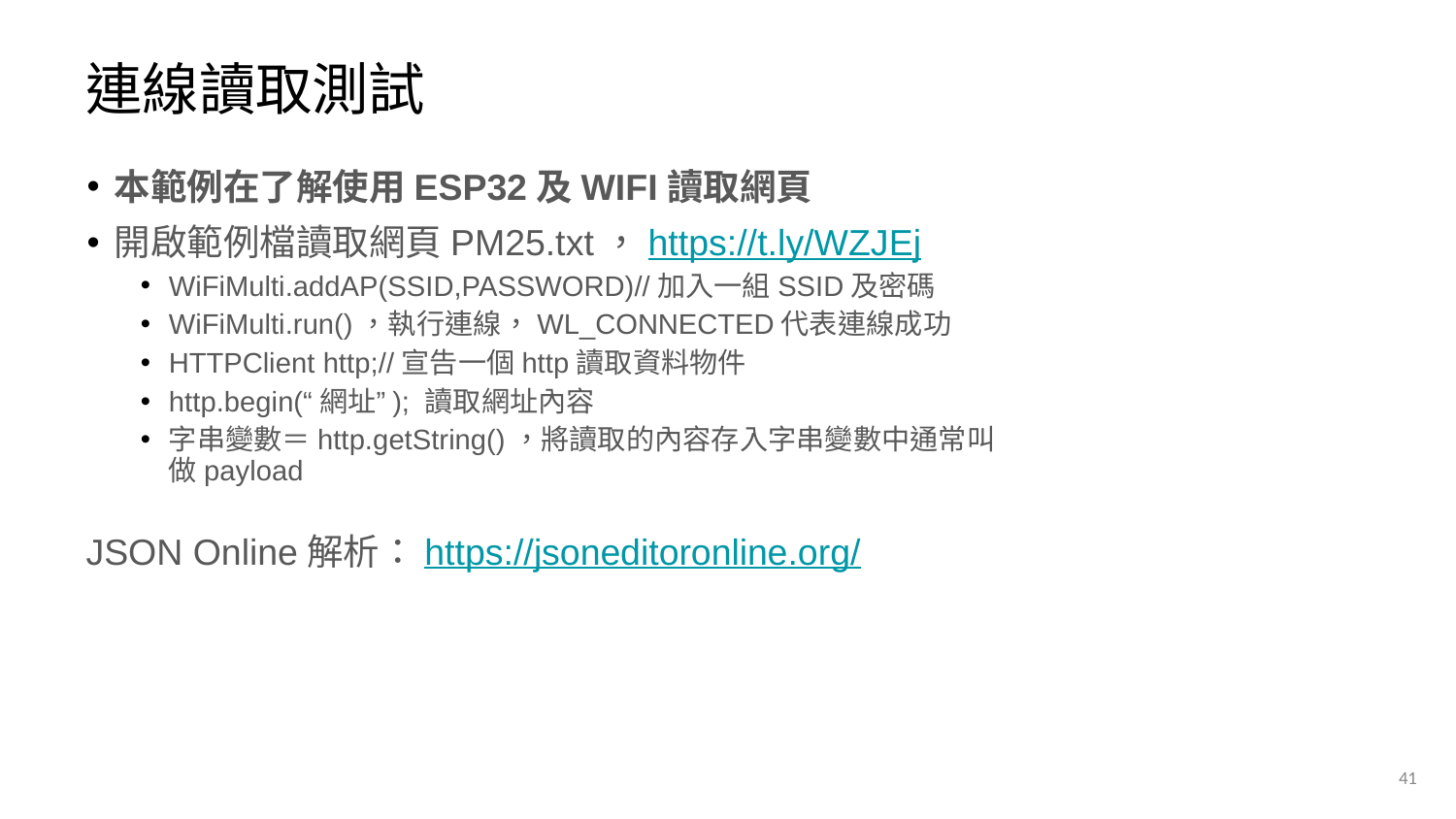

連線讀取測試
本範例在了解使用ESP32及WIFI讀取網頁
開啟範例檔讀取網頁PM25.txt，https://t.ly/WZJEj
WiFiMulti.addAP(SSID,PASSWORD)//加入一組SSID及密碼
WiFiMulti.run()，執行連線，WL_CONNECTED代表連線成功
HTTPClient http;//宣告一個http讀取資料物件
http.begin(“網址”); 讀取網址內容
字串變數＝http.getString()，將讀取的內容存入字串變數中通常叫做payload

JSON Online解析：https://jsoneditoronline.org/

41